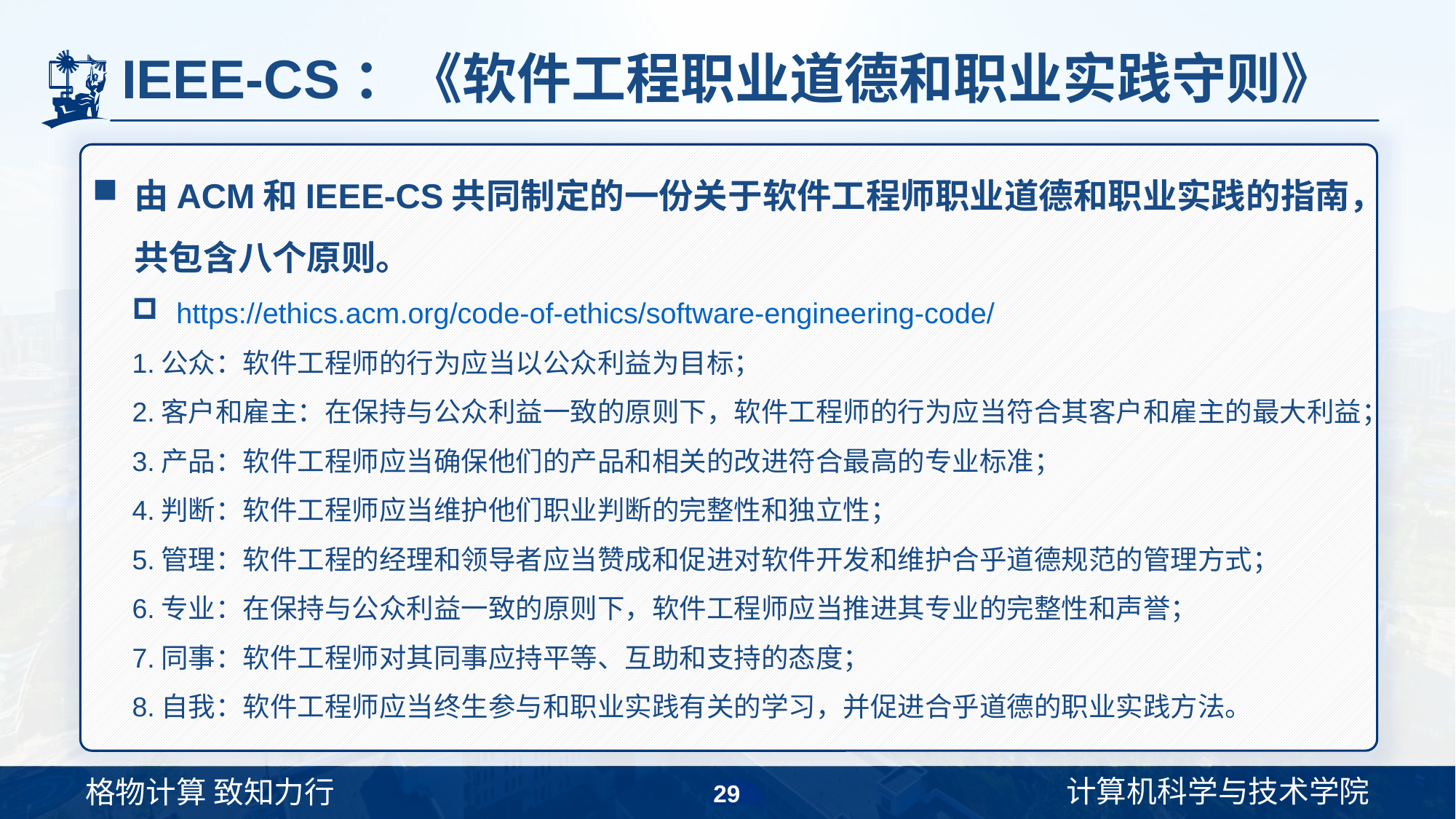

# IEEE-CS：《软件工程职业道德和职业实践守则》
由ACM和IEEE-CS共同制定的一份关于软件工程师职业道德和职业实践的指南，共包含八个原则。
https://ethics.acm.org/code-of-ethics/software-engineering-code/
1.公众：软件工程师的行为应当以公众利益为目标；
2.客户和雇主：在保持与公众利益一致的原则下，软件工程师的行为应当符合其客户和雇主的最大利益；
3.产品：软件工程师应当确保他们的产品和相关的改进符合最高的专业标准；
4.判断：软件工程师应当维护他们职业判断的完整性和独立性；
5.管理：软件工程的经理和领导者应当赞成和促进对软件开发和维护合乎道德规范的管理方式；
6.专业：在保持与公众利益一致的原则下，软件工程师应当推进其专业的完整性和声誉；
7.同事：软件工程师对其同事应持平等、互助和支持的态度；
8.自我：软件工程师应当终生参与和职业实践有关的学习，并促进合乎道德的职业实践方法。
29